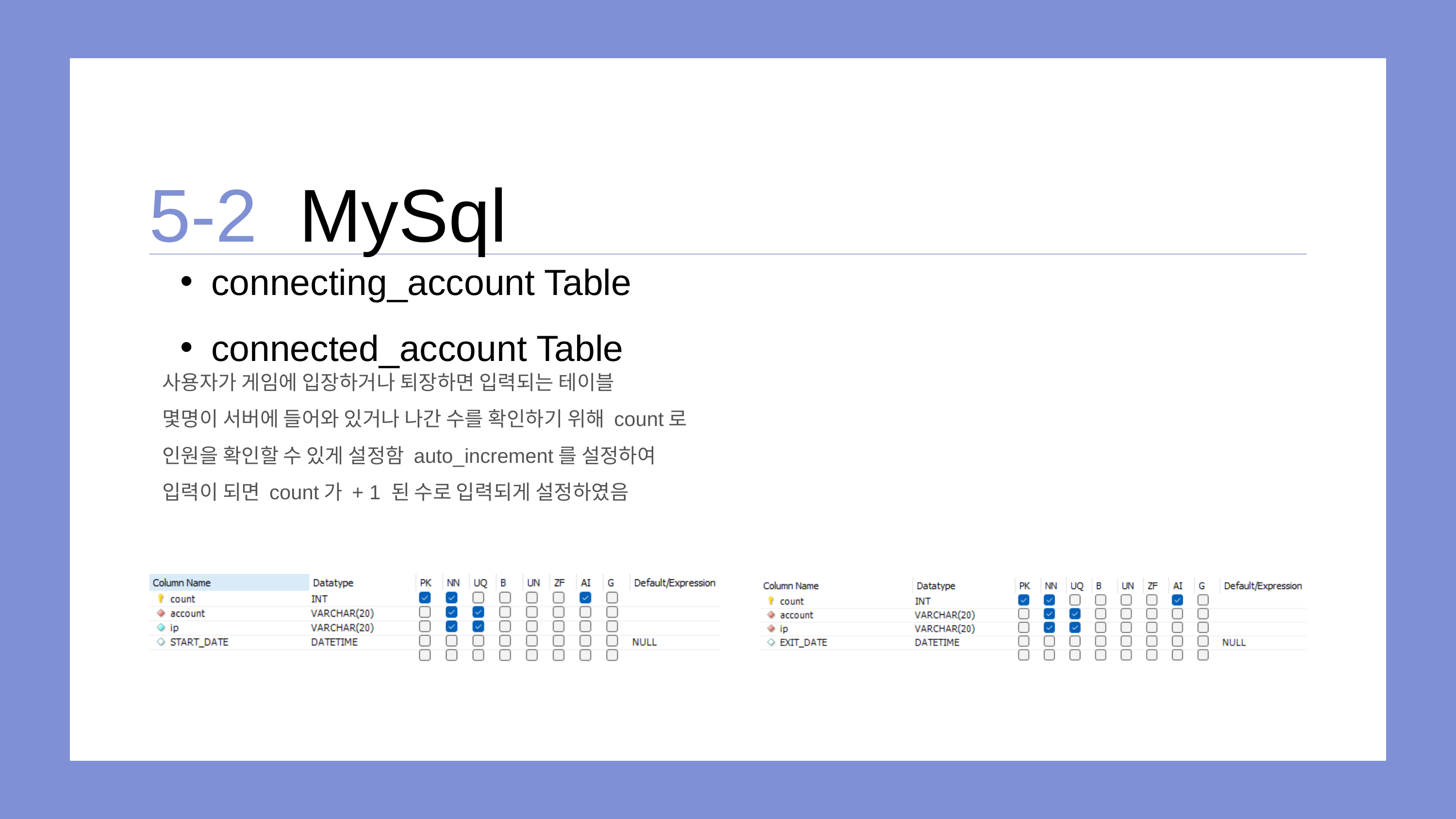

5-2
MySql
connecting_account Table
connected_account Table

사용자가 게임에 입장하거나 퇴장하면 입력되는 테이블
몇명이 서버에 들어와 있거나 나간 수를 확인하기 위해 count로
인원을 확인할 수 있게 설정함 auto_increment를 설정하여
입력이 되면 count가 + 1 된 수로 입력되게 설정하였음